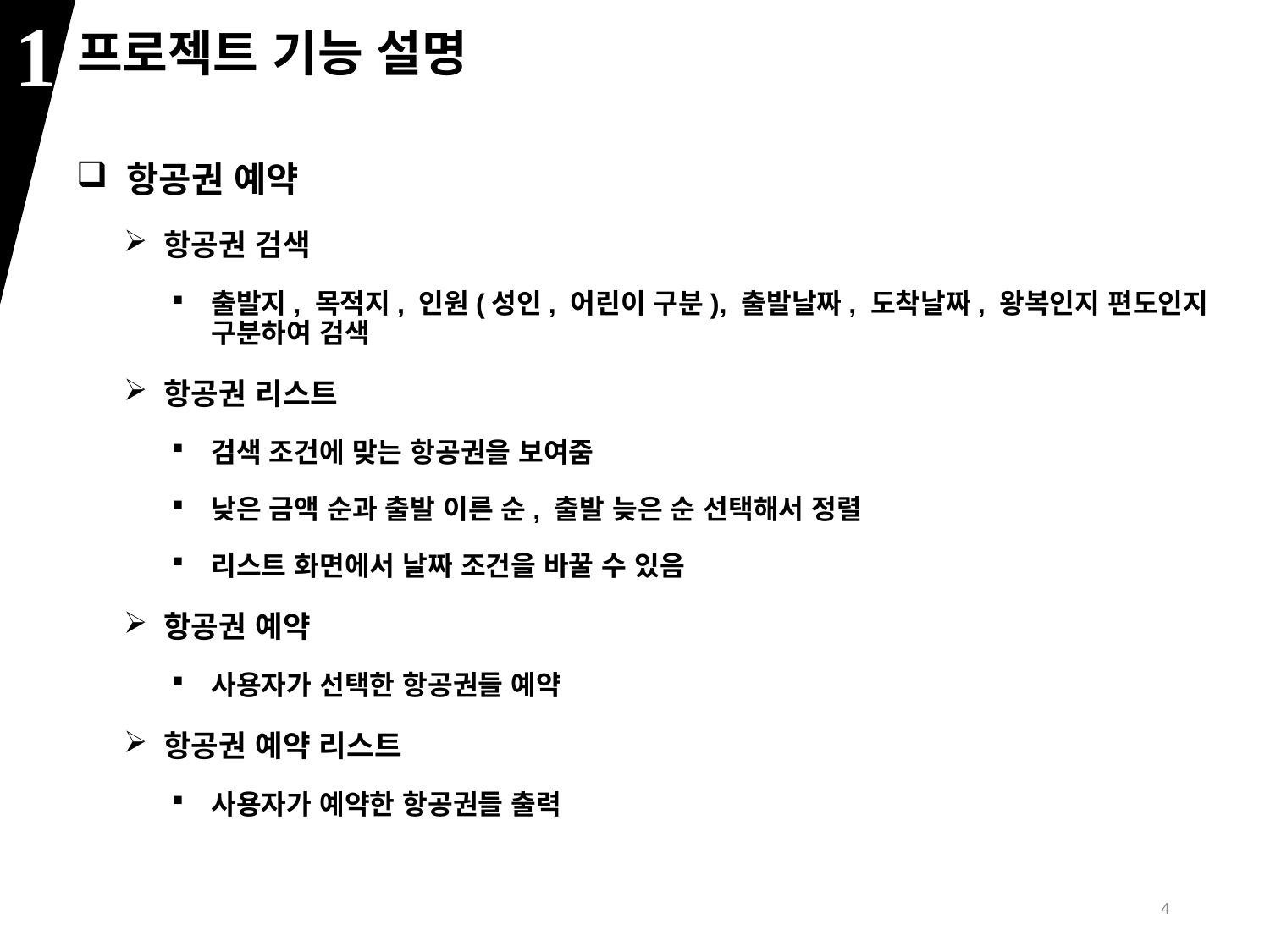

1
프로젝트 기능 설명

 항공권 예약
항공권 검색
출발지, 목적지, 인원(성인, 어린이 구분), 출발날짜, 도착날짜, 왕복인지 편도인지 구분하여 검색
항공권 리스트
검색 조건에 맞는 항공권을 보여줌
낮은 금액 순과 출발 이른 순, 출발 늦은 순 선택해서 정렬
리스트 화면에서 날짜 조건을 바꿀 수 있음
항공권 예약
사용자가 선택한 항공권들 예약
항공권 예약 리스트
사용자가 예약한 항공권들 출력
4